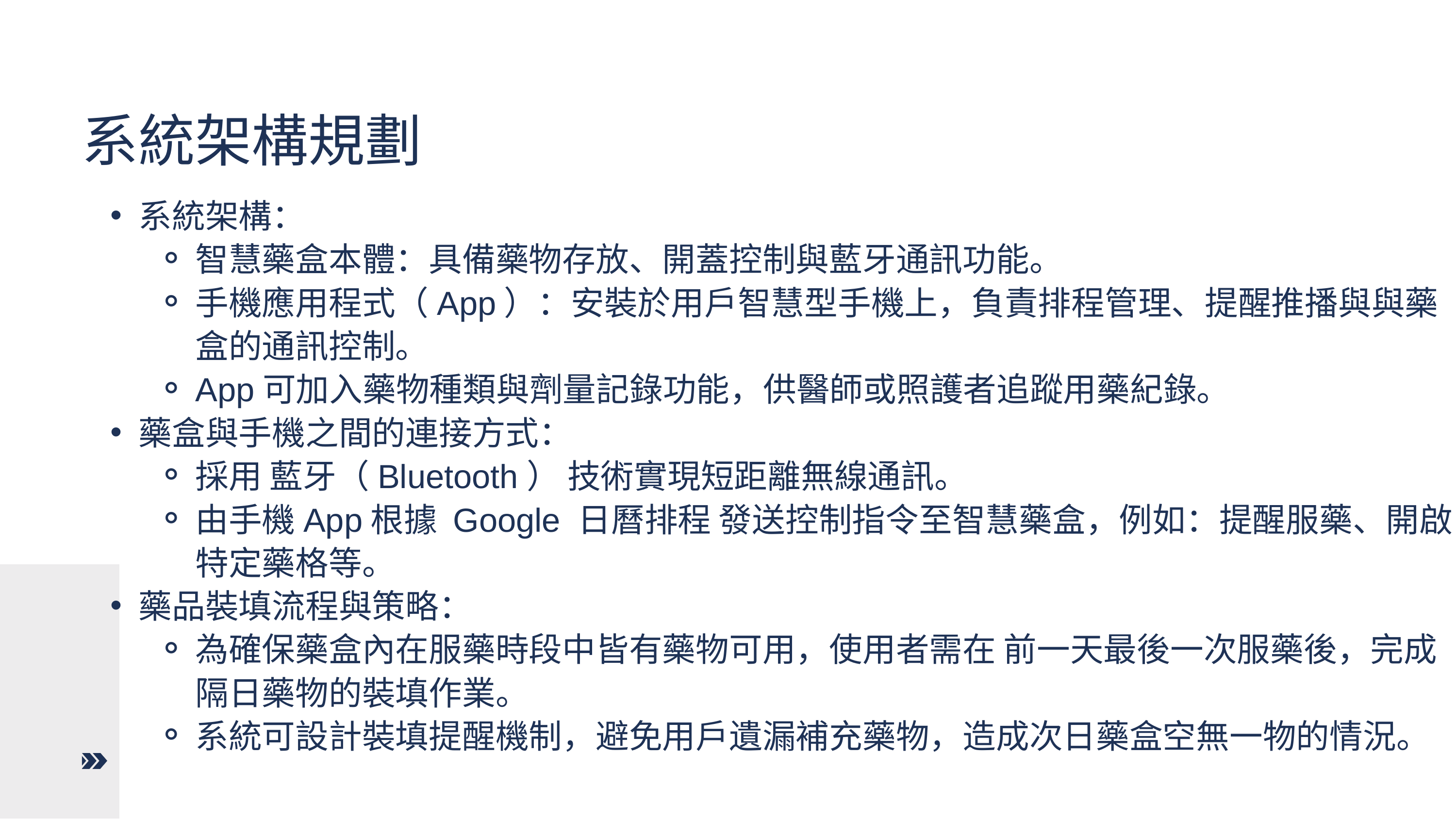

系統架構規劃
系統架構：
智慧藥盒本體：具備藥物存放、開蓋控制與藍牙通訊功能。
手機應用程式（App）：安裝於用戶智慧型手機上，負責排程管理、提醒推播與與藥盒的通訊控制。
App可加入藥物種類與劑量記錄功能，供醫師或照護者追蹤用藥紀錄。
藥盒與手機之間的連接方式：
採用 藍牙（Bluetooth） 技術實現短距離無線通訊。
由手機App根據 Google 日曆排程 發送控制指令至智慧藥盒，例如：提醒服藥、開啟特定藥格等。
藥品裝填流程與策略：
為確保藥盒內在服藥時段中皆有藥物可用，使用者需在 前一天最後一次服藥後，完成隔日藥物的裝填作業。
系統可設計裝填提醒機制，避免用戶遺漏補充藥物，造成次日藥盒空無一物的情況。